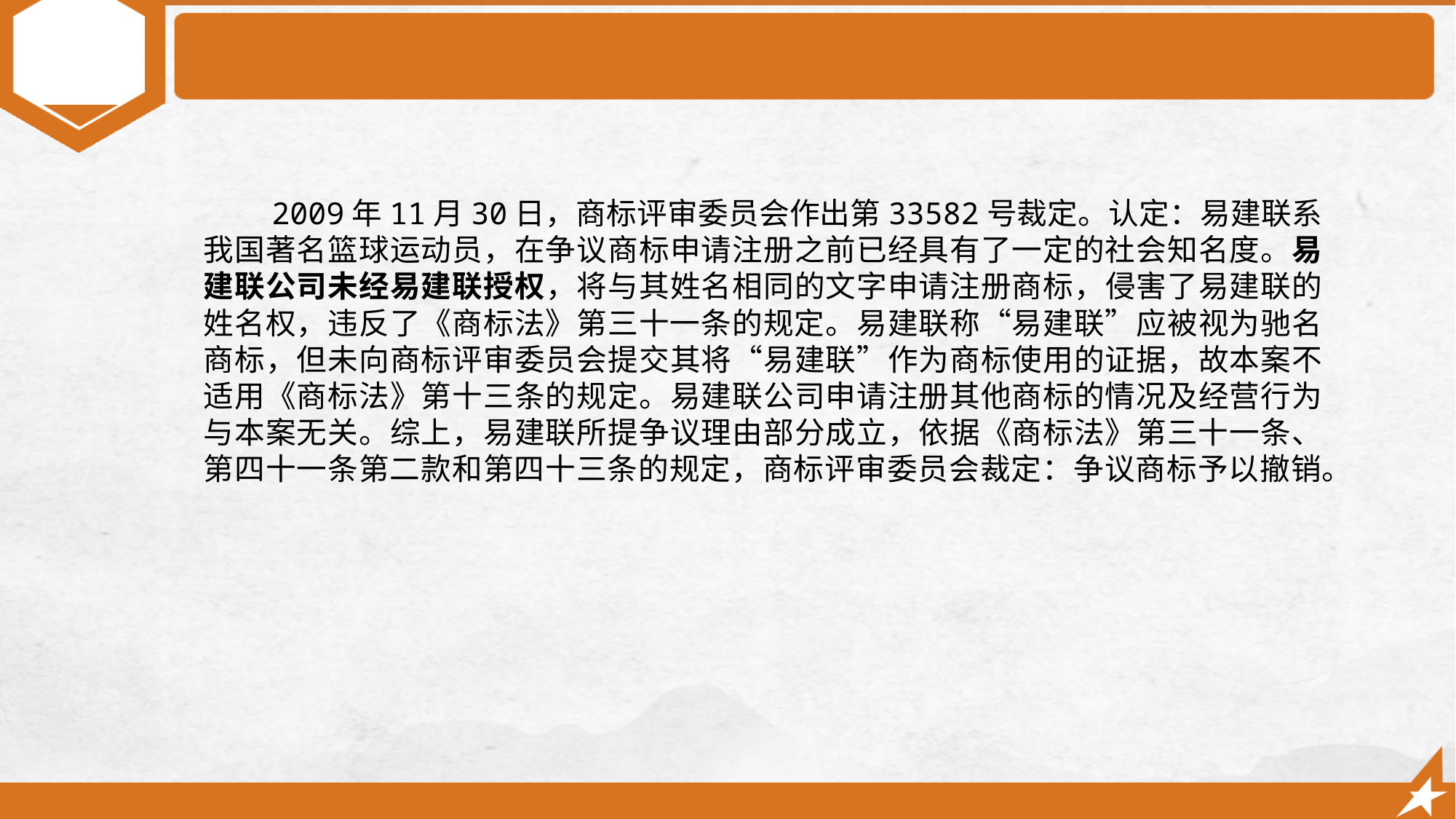

2009年11月30日，商标评审委员会作出第33582号裁定。认定：易建联系我国著名篮球运动员，在争议商标申请注册之前已经具有了一定的社会知名度。易建联公司未经易建联授权，将与其姓名相同的文字申请注册商标，侵害了易建联的姓名权，违反了《商标法》第三十一条的规定。易建联称“易建联”应被视为驰名商标，但未向商标评审委员会提交其将“易建联”作为商标使用的证据，故本案不适用《商标法》第十三条的规定。易建联公司申请注册其他商标的情况及经营行为与本案无关。综上，易建联所提争议理由部分成立，依据《商标法》第三十一条、第四十一条第二款和第四十三条的规定，商标评审委员会裁定：争议商标予以撤销。